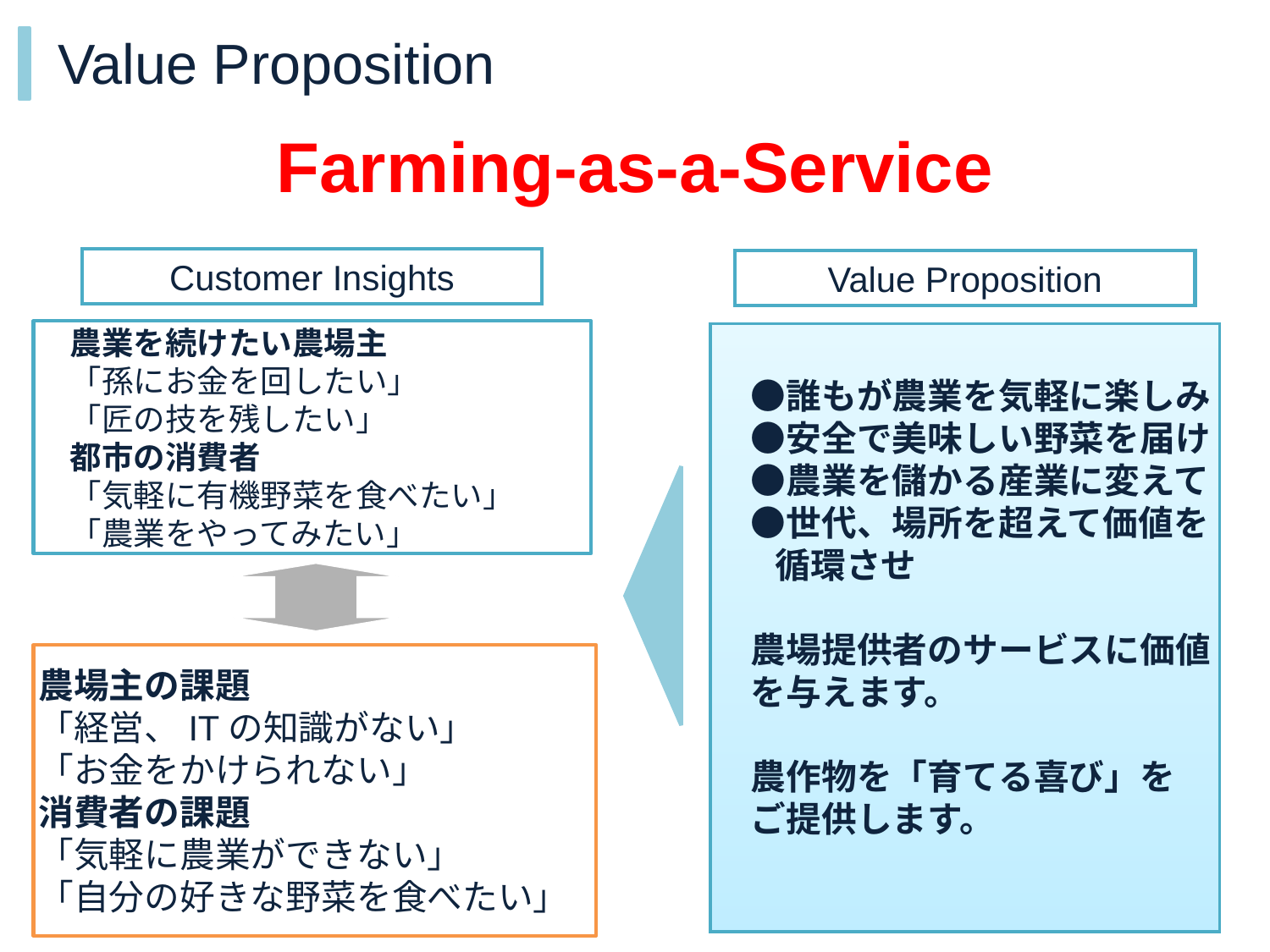

# Value Proposition
Farming-as-a-Service
Customer Insights
Value Proposition
　農業を続けたい農場主
　「孫にお金を回したい」
　「匠の技を残したい」
　都市の消費者
　「気軽に有機野菜を食べたい」
　「農業をやってみたい」
　●誰もが農業を気軽に楽しみ
　●安全で美味しい野菜を届け
　●農業を儲かる産業に変えて
　●世代、場所を超えて価値を
　   循環させ

　農場提供者のサービスに価値
　を与えます。

　農作物を「育てる喜び」を
　ご提供します。

農場主の課題
「経営、ITの知識がない」
「お金をかけられない」
消費者の課題
「気軽に農業ができない」
「自分の好きな野菜を食べたい」